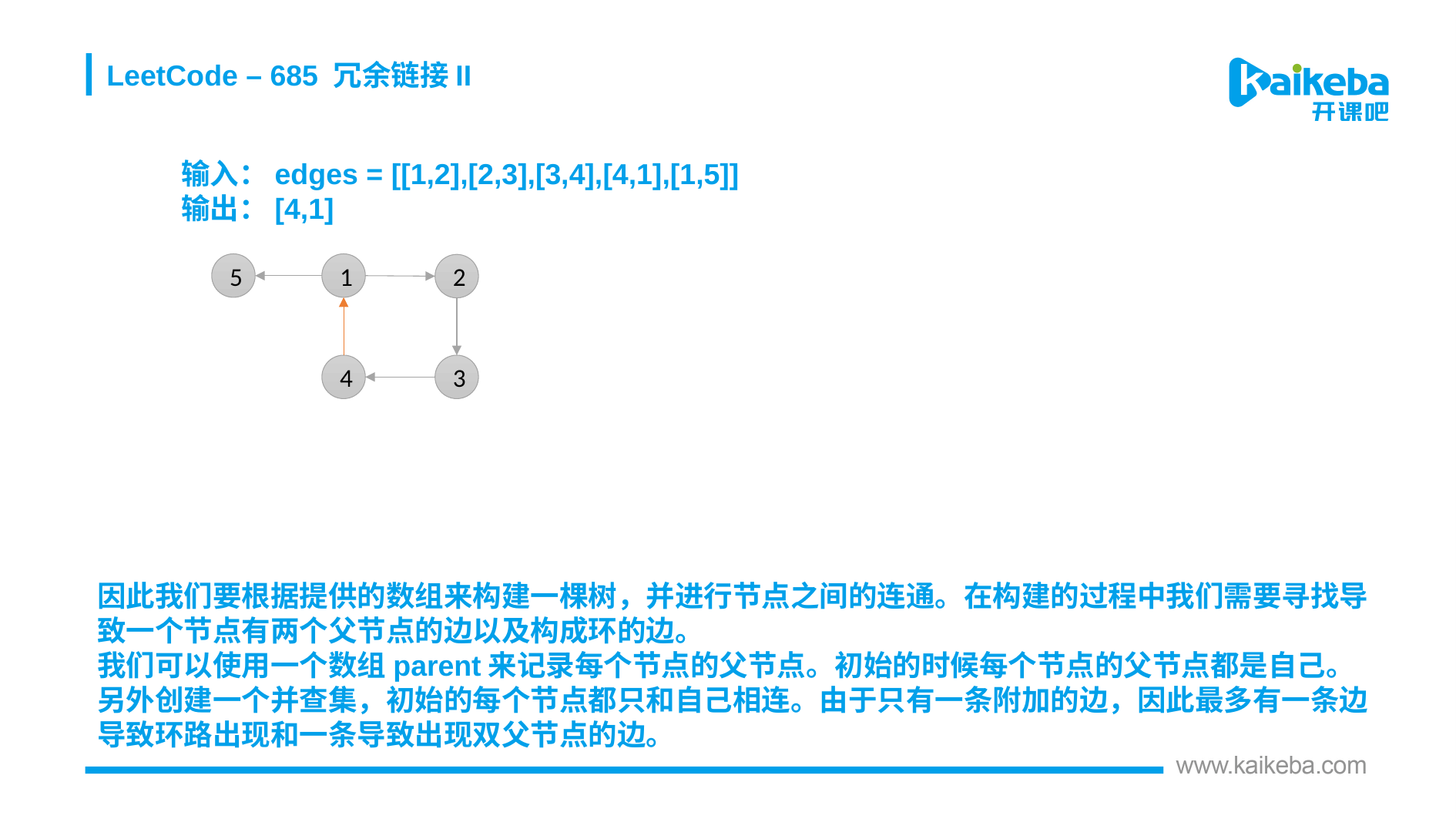

LeetCode – 685 冗余链接II

输入：edges = [[1,2],[2,3],[3,4],[4,1],[1,5]]
输出：[4,1]
5
1
2
4
3
因此我们要根据提供的数组来构建一棵树，并进行节点之间的连通。在构建的过程中我们需要寻找导致一个节点有两个父节点的边以及构成环的边。
我们可以使用一个数组parent来记录每个节点的父节点。初始的时候每个节点的父节点都是自己。另外创建一个并查集，初始的每个节点都只和自己相连。由于只有一条附加的边，因此最多有一条边导致环路出现和一条导致出现双父节点的边。